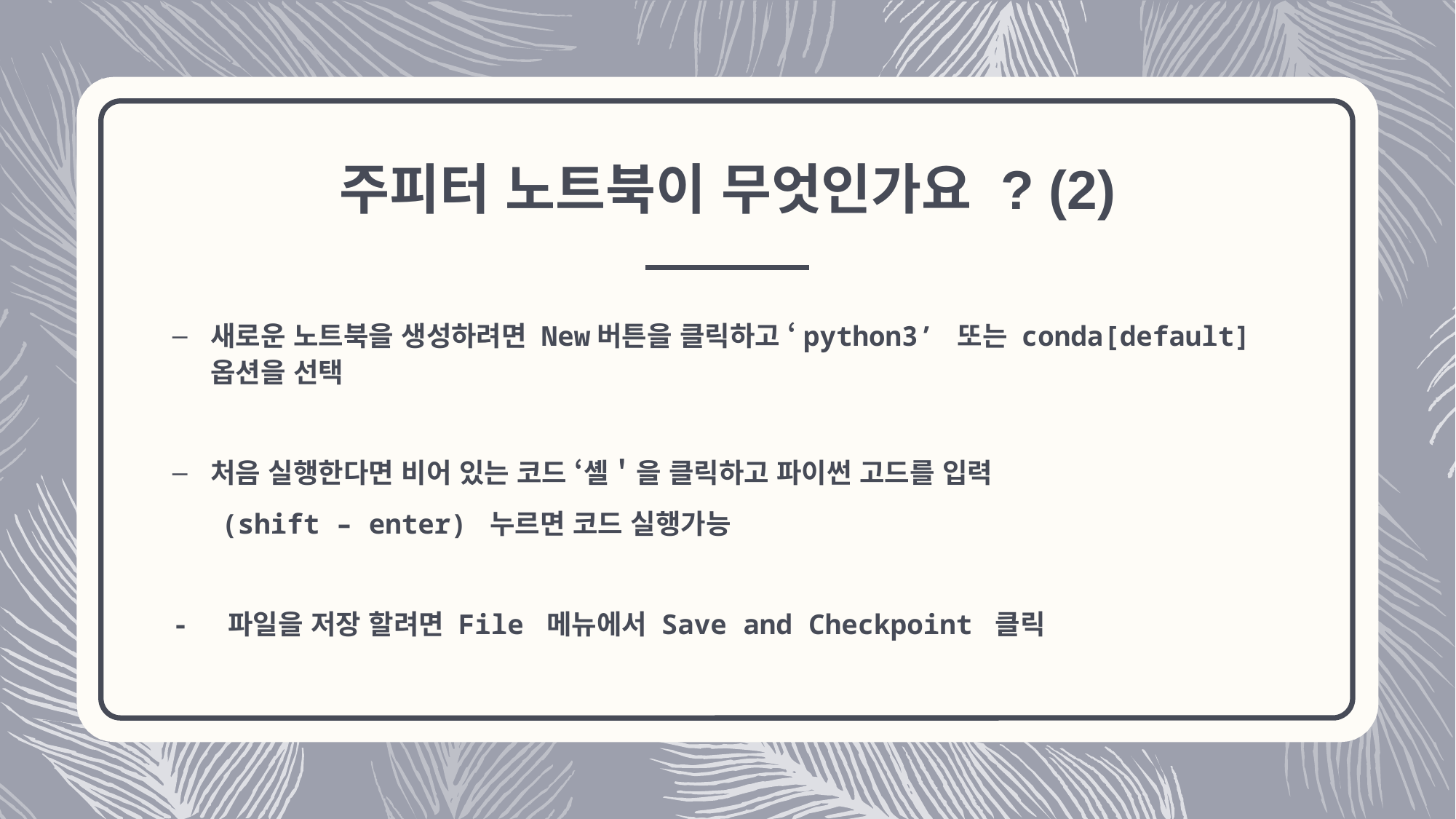

# 주피터 노트북이 무엇인가요 ? (2)
새로운 노트북을 생성하려면 New버튼을 클릭하고 ‘python3’ 또는 conda[default]옵션을 선택

처음 실행한다면 비어 있는 코드 ‘셸＇을 클릭하고 파이썬 고드를 입력
   (shift – enter) 누르면 코드 실행가능

-  파일을 저장 할려면 File 메뉴에서 Save and Checkpoint 클릭